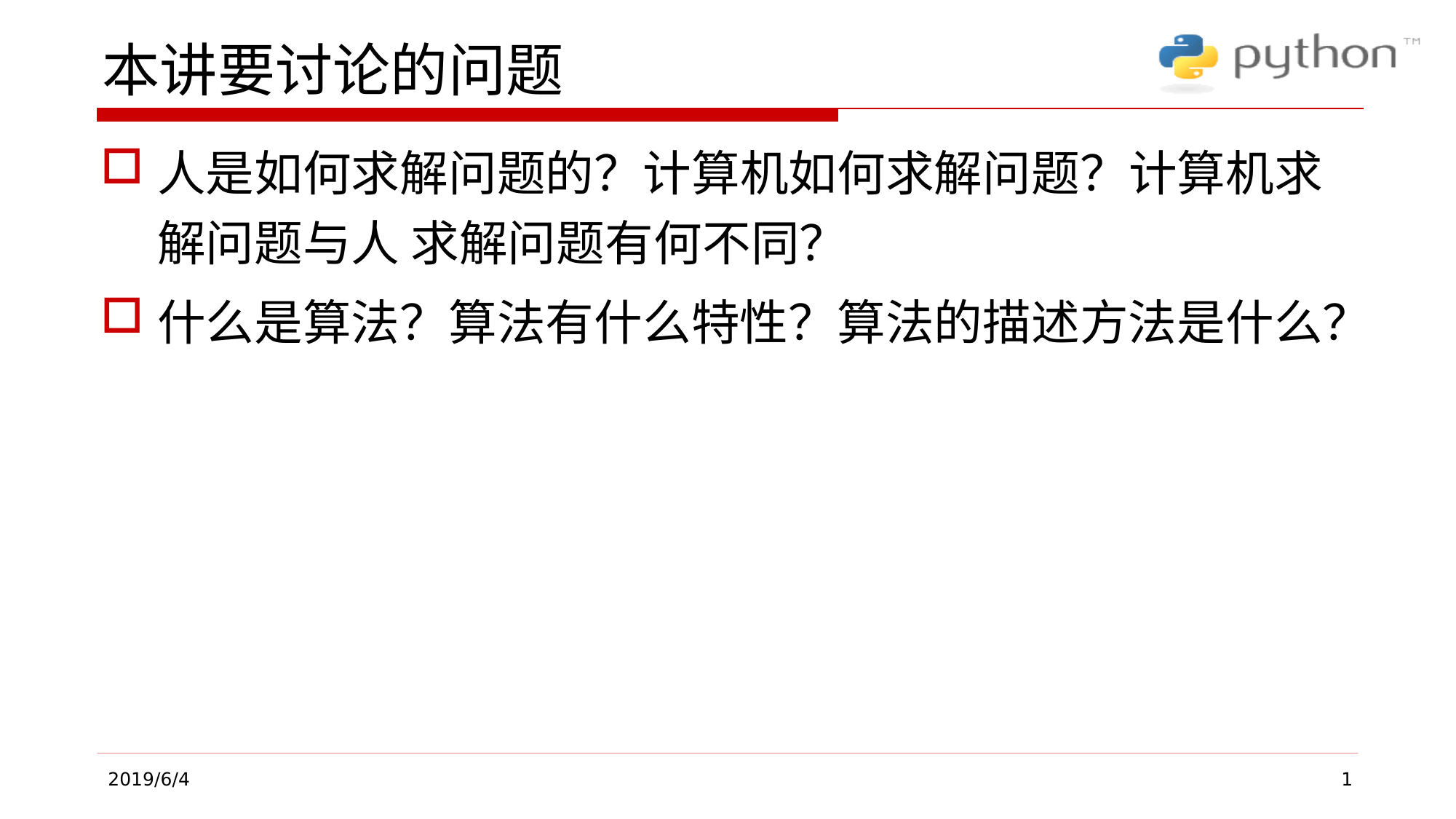

# 本讲要讨论的问题
人是如何求解问题的？计算机如何求解问题？计算机求解问题与人 求解问题有何不同？
什么是算法？算法有什么特性？算法的描述方法是什么？
1
2019/6/4